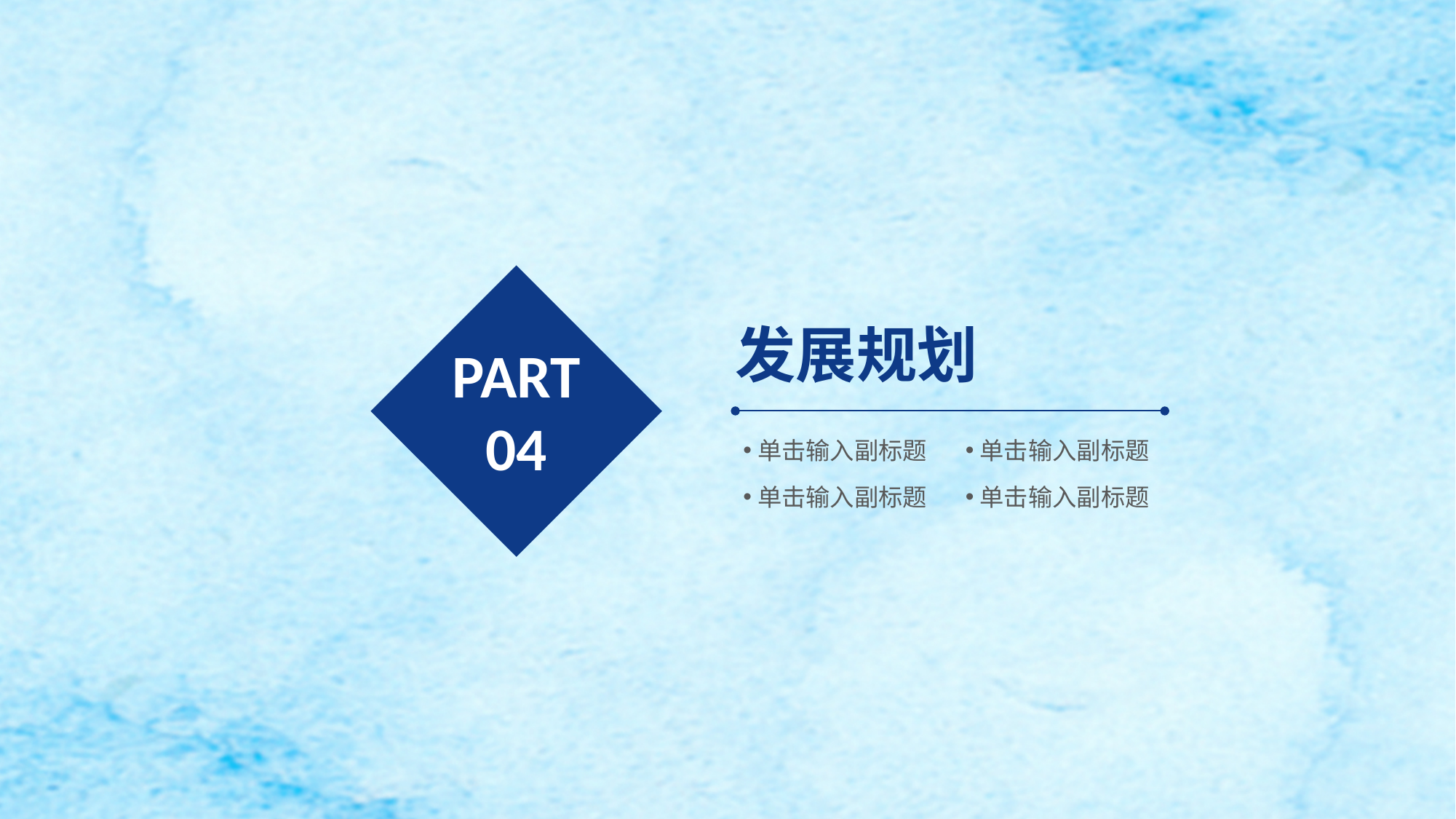

发展规划
PART
04
单击输入副标题
单击输入副标题
单击输入副标题
单击输入副标题